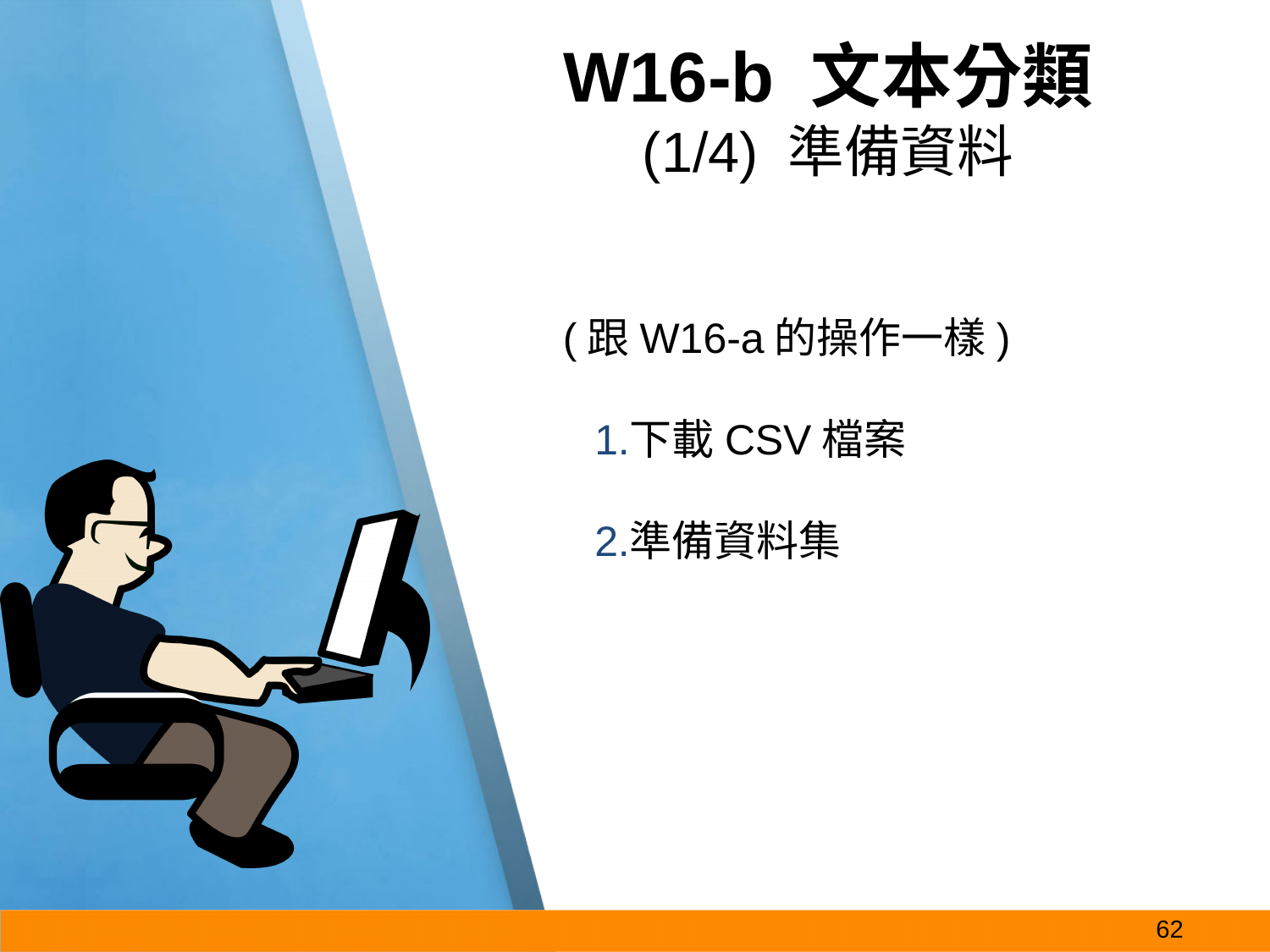

# W16-b 文本分類
(1/4) 準備資料
(跟W16-a的操作一樣)
下載CSV檔案
準備資料集
62